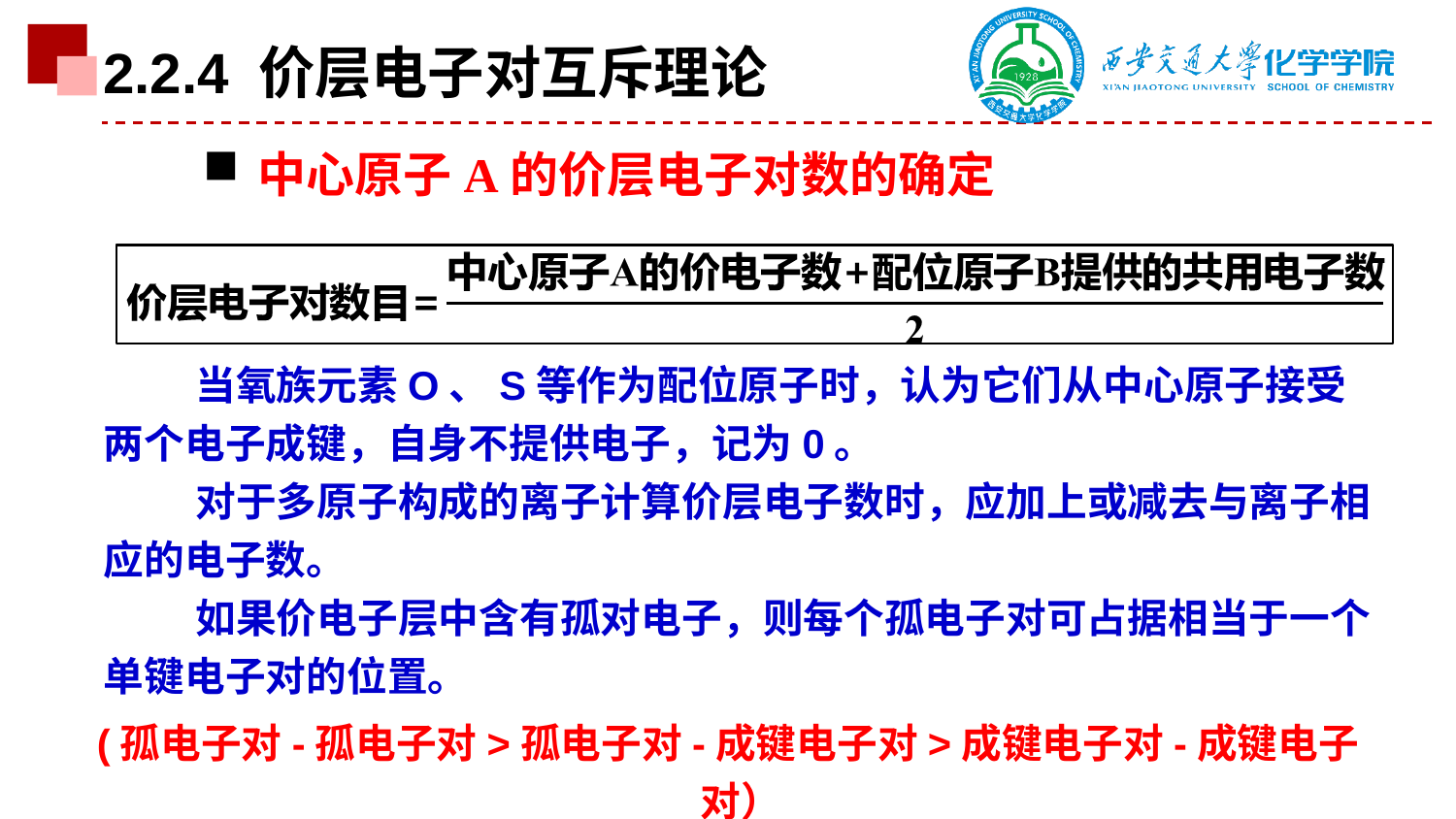

2.2.4 价层电子对互斥理论
中心原子A的价层电子对数的确定

 当氧族元素O、S等作为配位原子时，认为它们从中心原子接受两个电子成键，自身不提供电子，记为0。
 对于多原子构成的离子计算价层电子数时，应加上或减去与离子相应的电子数。
 如果价电子层中含有孤对电子，则每个孤电子对可占据相当于一个单键电子对的位置。
(孤电子对-孤电子对>孤电子对-成键电子对>成键电子对-成键电子对）